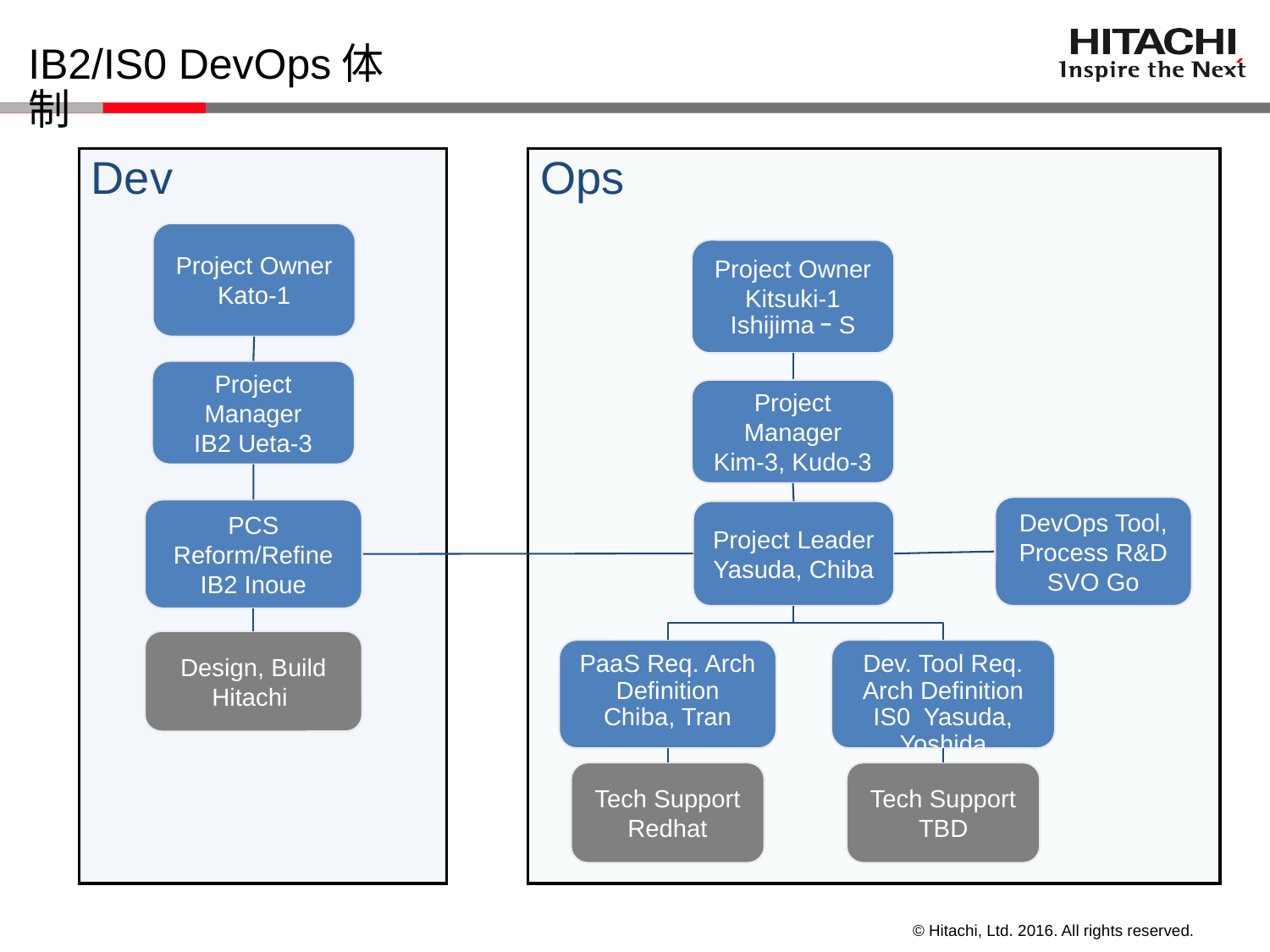

# IB2/IS0 DevOps体制
Dev
Ops
Project Owner
Kato-1
Project Owner
Kitsuki-1
IshijimaｰS
Project Manager
IB2 Ueta-3
Project Manager
Kim-3, Kudo-3
DevOps Tool, Process R&D
SVO Go
PCS Reform/Refine
IB2 Inoue
Project Leader
Yasuda, Chiba
Design, Build
Hitachi
PaaS Req. Arch Definition
Chiba, Tran
Dev. Tool Req. Arch Definition
IS0  Yasuda, Yoshida
Tech Support
Redhat
Tech Support
TBD